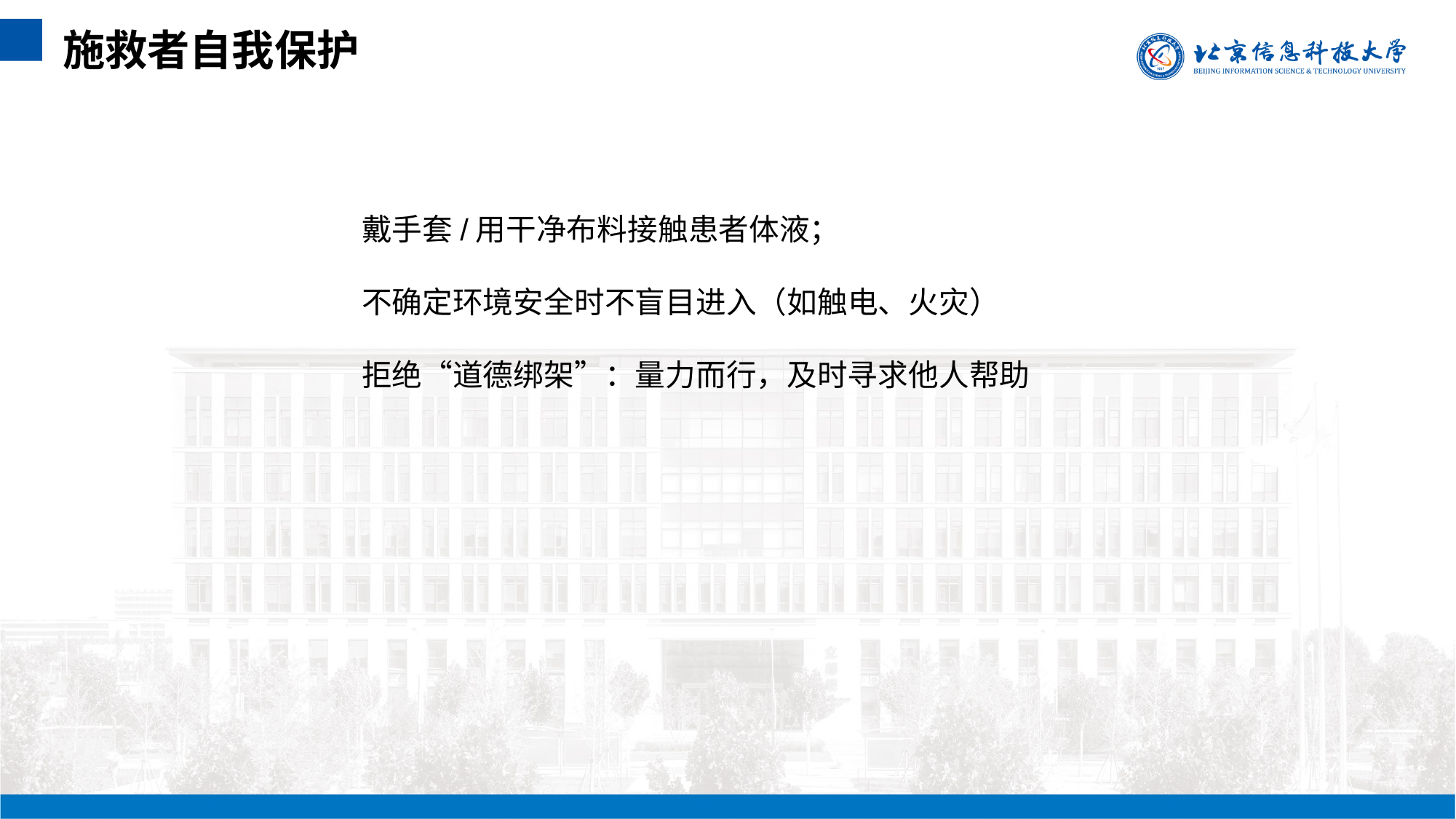

施救者自我保护
戴手套/用干净布料接触患者体液；
不确定环境安全时不盲目进入（如触电、火灾）
拒绝“道德绑架”：量力而行，及时寻求他人帮助